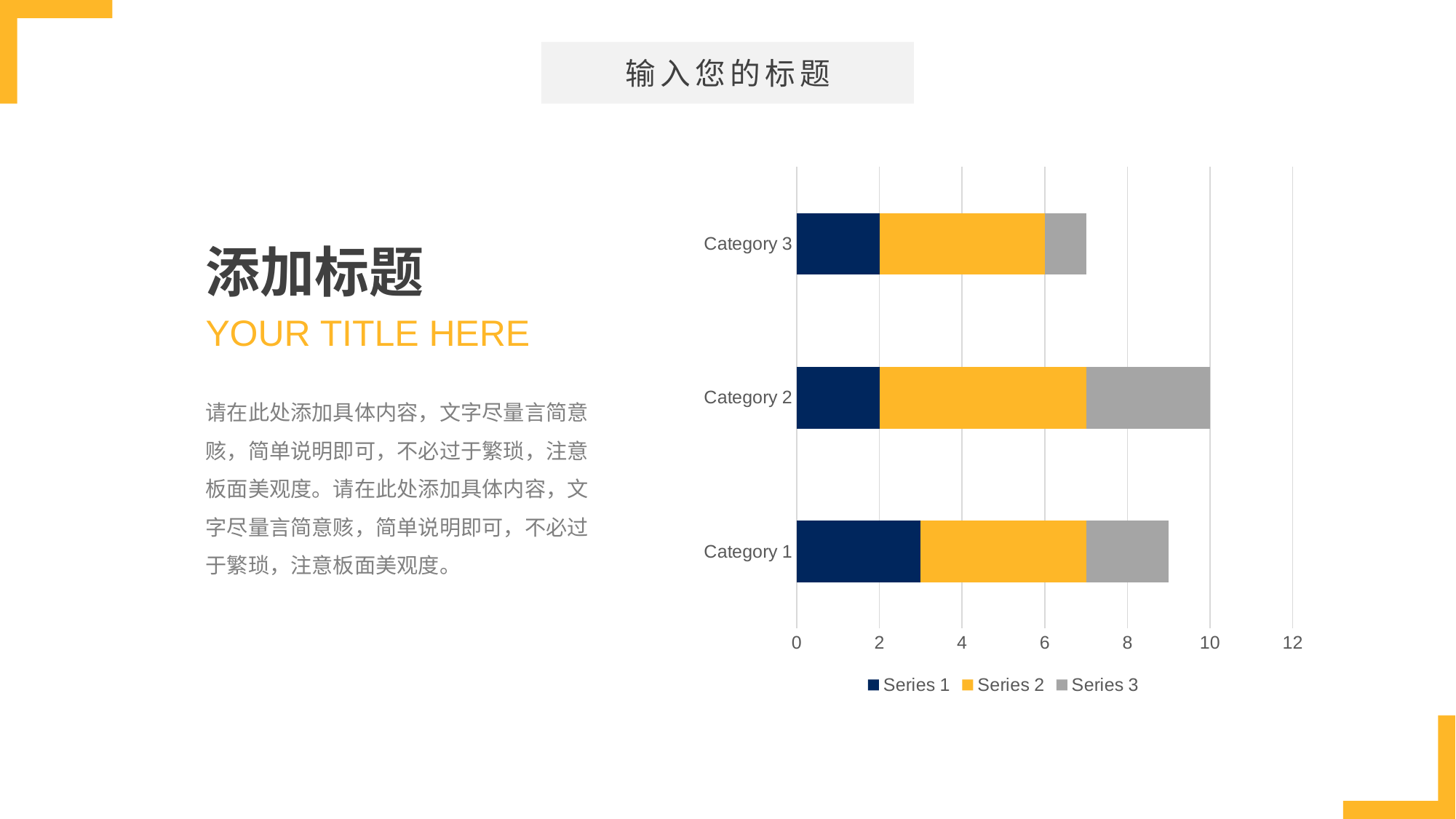

输入您的标题

### Chart

| Category | Series 1 | Series 2 | Series 3 |
|---|---|---|---|
| Category 1 | 3.0 | 4.0 | 2.0 |
| Category 2 | 2.0 | 5.0 | 3.0 |
| Category 3 | 2.0 | 4.0 | 1.0 |
添加标题
YOUR TITLE HERE
请在此处添加具体内容，文字尽量言简意赅，简单说明即可，不必过于繁琐，注意板面美观度。请在此处添加具体内容，文字尽量言简意赅，简单说明即可，不必过于繁琐，注意板面美观度。